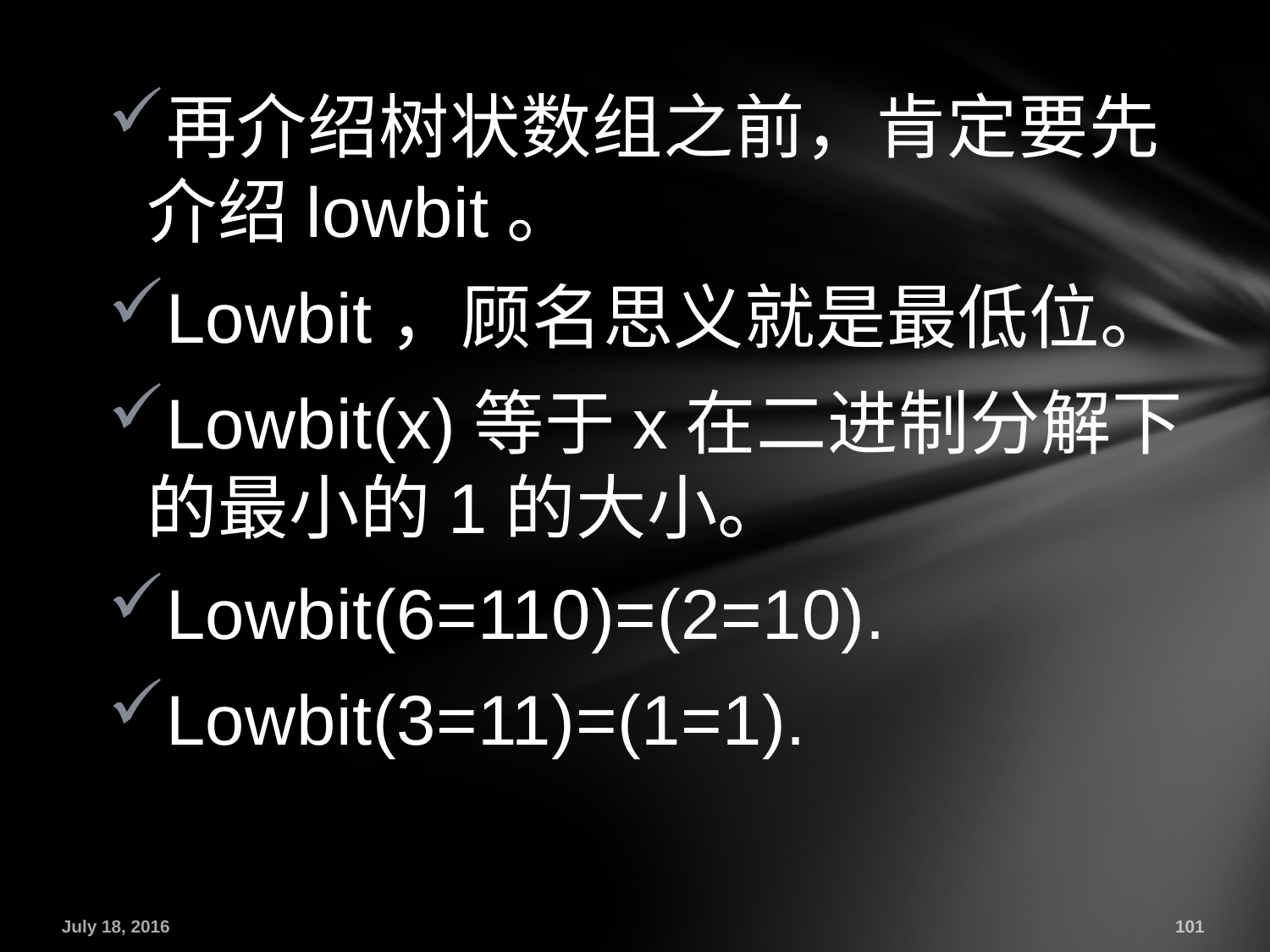

再介绍树状数组之前，肯定要先介绍lowbit。
Lowbit，顾名思义就是最低位。
Lowbit(x)等于x在二进制分解下的最小的1的大小。
Lowbit(6=110)=(2=10).
Lowbit(3=11)=(1=1).
July 18, 2016

101